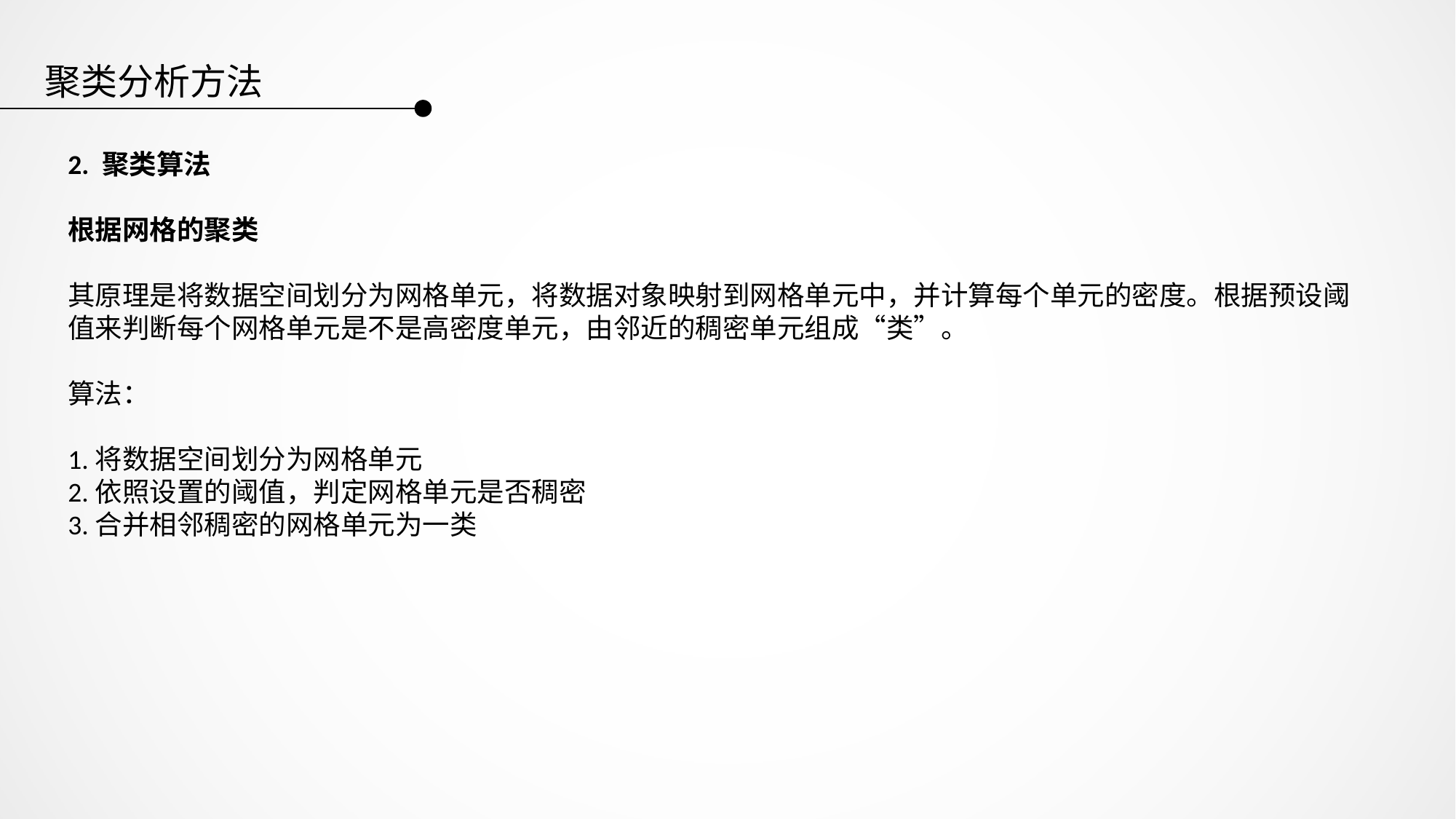

聚类分析方法

2. 聚类算法

根据网格的聚类

其原理是将数据空间划分为网格单元，将数据对象映射到网格单元中，并计算每个单元的密度。根据预设阈值来判断每个网格单元是不是高密度单元，由邻近的稠密单元组成“类”。

算法：

1.将数据空间划分为网格单元
2.依照设置的阈值，判定网格单元是否稠密
3.合并相邻稠密的网格单元为一类